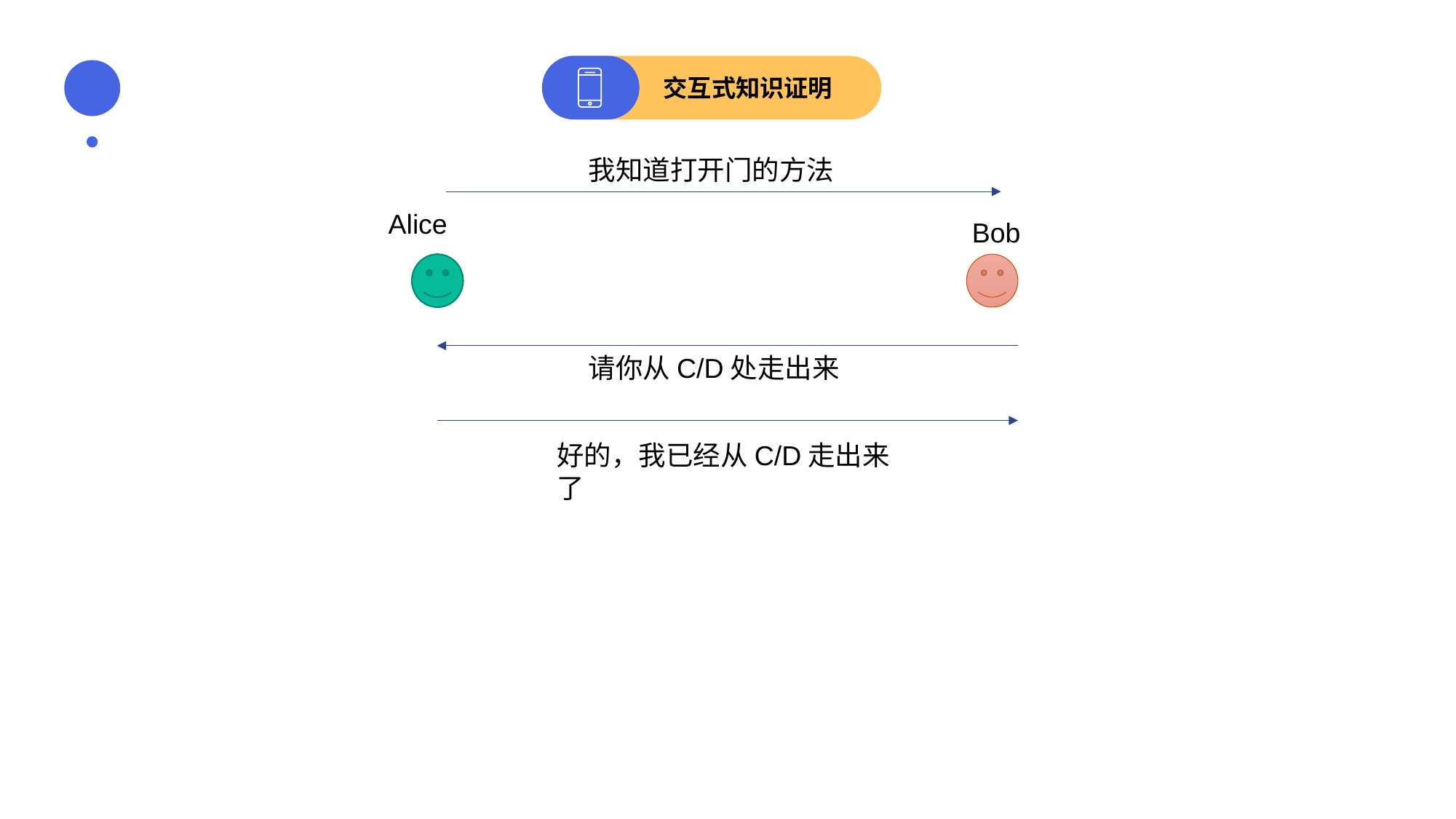

交互式知识证明

我知道打开门的方法
Alice
Bob

请你从C/D处走出来
好的，我已经从C/D走出来了